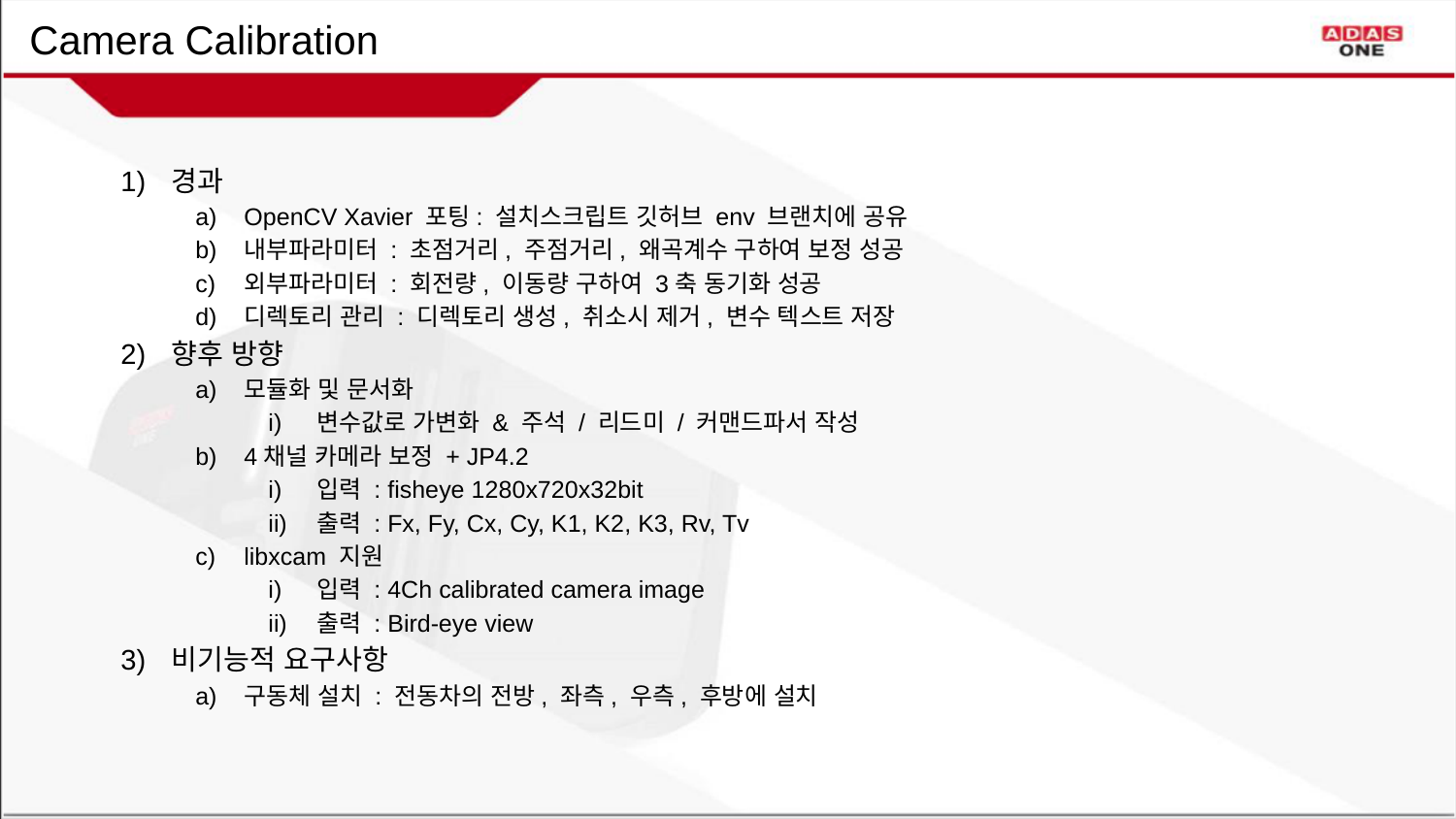

# Camera Calibration

경과
OpenCV Xavier 포팅: 설치스크립트 깃허브 env 브랜치에 공유
내부파라미터 : 초점거리, 주점거리, 왜곡계수 구하여 보정 성공
외부파라미터 : 회전량, 이동량 구하여 3축 동기화 성공
디렉토리 관리 : 디렉토리 생성, 취소시 제거, 변수 텍스트 저장
향후 방향
모듈화 및 문서화
변수값로 가변화 & 주석 / 리드미 / 커맨드파서 작성
4채널 카메라 보정 + JP4.2
입력 : fisheye 1280x720x32bit
출력 : Fx, Fy, Cx, Cy, K1, K2, K3, Rv, Tv
libxcam 지원
입력 : 4Ch calibrated camera image
출력 : Bird-eye view
비기능적 요구사항
구동체 설치 : 전동차의 전방, 좌측, 우측, 후방에 설치